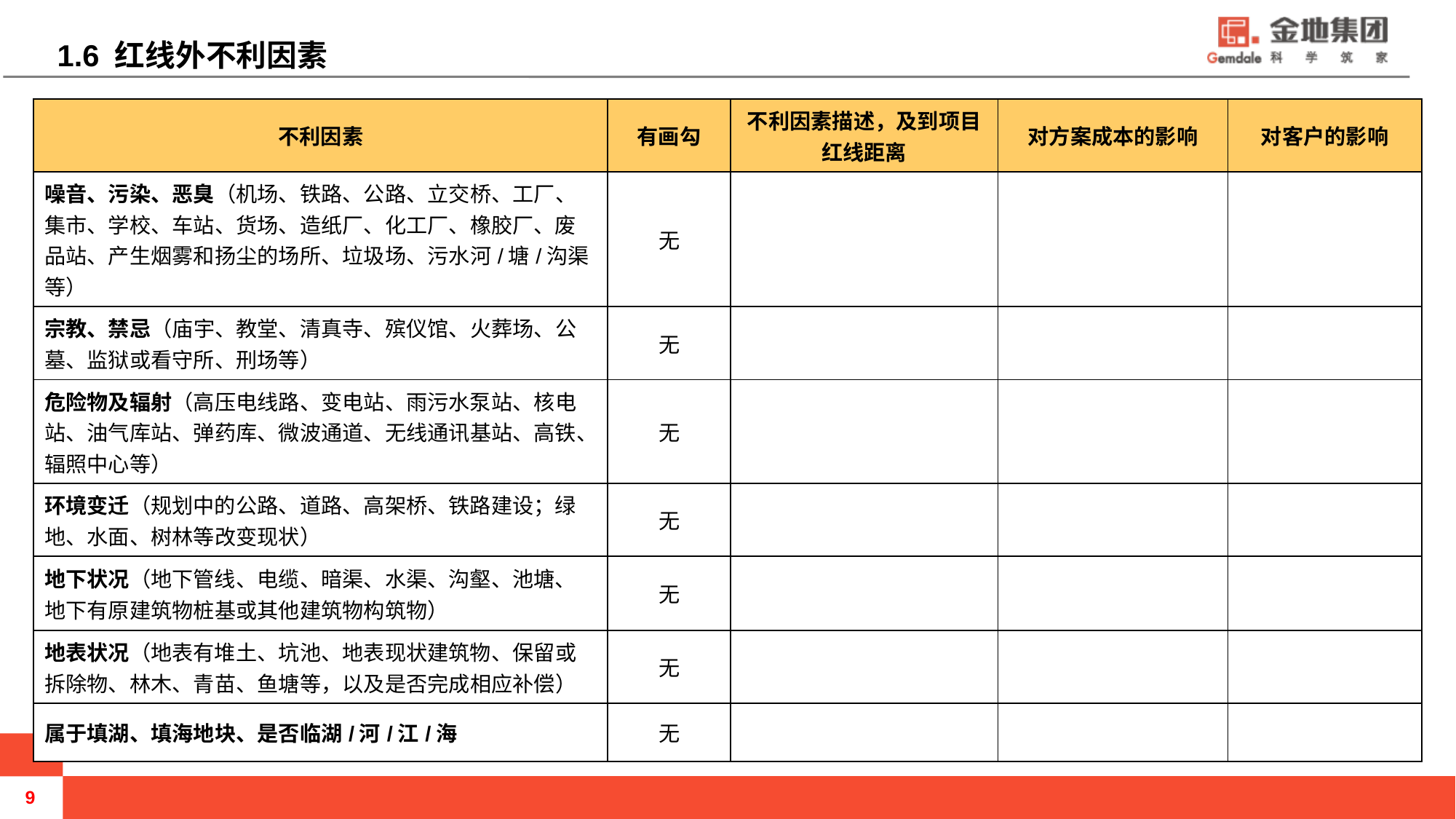

# 1.6 红线外不利因素
| 不利因素 | 有画勾 | 不利因素描述，及到项目红线距离 | 对方案成本的影响 | 对客户的影响 |
| --- | --- | --- | --- | --- |
| 噪音、污染、恶臭（机场、铁路、公路、立交桥、工厂、集市、学校、车站、货场、造纸厂、化工厂、橡胶厂、废品站、产生烟雾和扬尘的场所、垃圾场、污水河/塘/沟渠等） | 无 |  |  |  |
| 宗教、禁忌（庙宇、教堂、清真寺、殡仪馆、火葬场、公墓、监狱或看守所、刑场等） | 无 |  |  |  |
| 危险物及辐射（高压电线路、变电站、雨污水泵站、核电站、油气库站、弹药库、微波通道、无线通讯基站、高铁、辐照中心等） | 无 |  |  |  |
| 环境变迁（规划中的公路、道路、高架桥、铁路建设；绿地、水面、树林等改变现状） | 无 |  |  |  |
| 地下状况（地下管线、电缆、暗渠、水渠、沟壑、池塘、地下有原建筑物桩基或其他建筑物构筑物） | 无 |  |  |  |
| 地表状况（地表有堆土、坑池、地表现状建筑物、保留或拆除物、林木、青苗、鱼塘等，以及是否完成相应补偿） | 无 |  |  |  |
| 属于填湖、填海地块、是否临湖/河/江/海 | 无 |  |  |  |